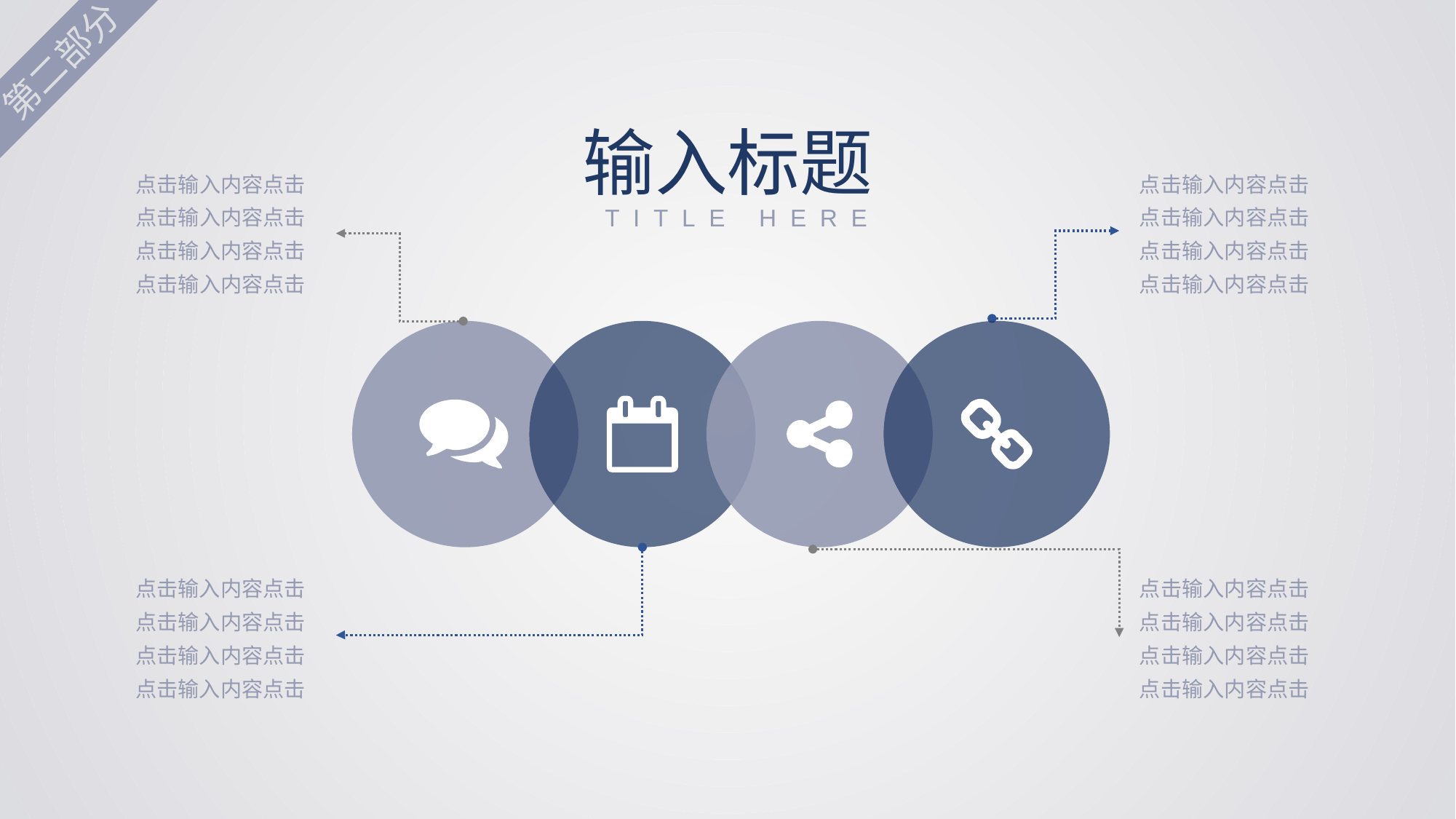

第二部分
输入标题
TITLE HERE
点击输入内容点击
点击输入内容点击
点击输入内容点击
点击输入内容点击
点击输入内容点击
点击输入内容点击
点击输入内容点击
点击输入内容点击

点击输入内容点击
点击输入内容点击
点击输入内容点击
点击输入内容点击
点击输入内容点击
点击输入内容点击
点击输入内容点击
点击输入内容点击